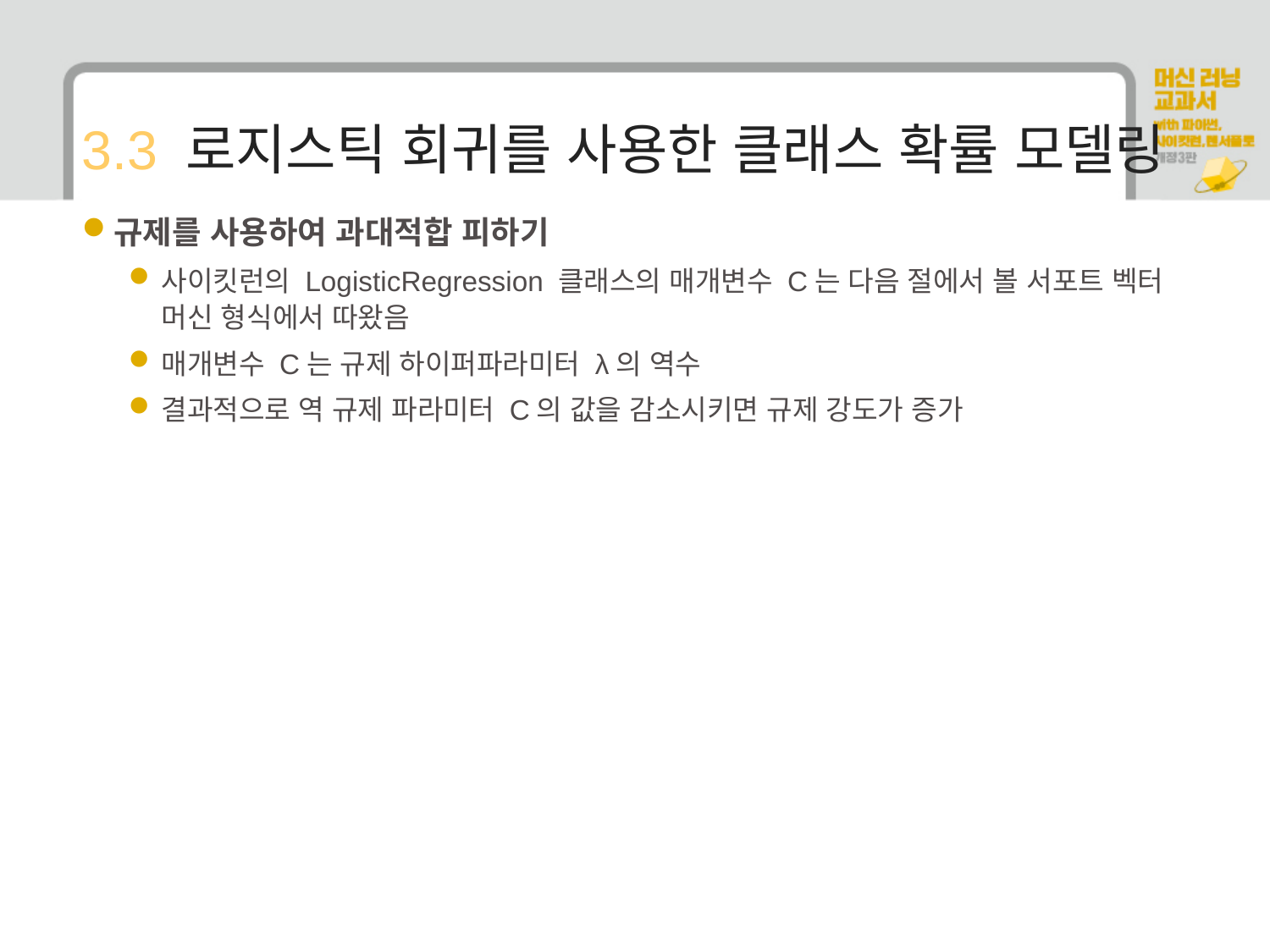

# 3.3 로지스틱 회귀를 사용한 클래스 확률 모델링
규제를 사용하여 과대적합 피하기
사이킷런의 LogisticRegression 클래스의 매개변수 C는 다음 절에서 볼 서포트 벡터 머신 형식에서 따왔음
매개변수 C는 규제 하이퍼파라미터 λ의 역수
결과적으로 역 규제 파라미터 C의 값을 감소시키면 규제 강도가 증가